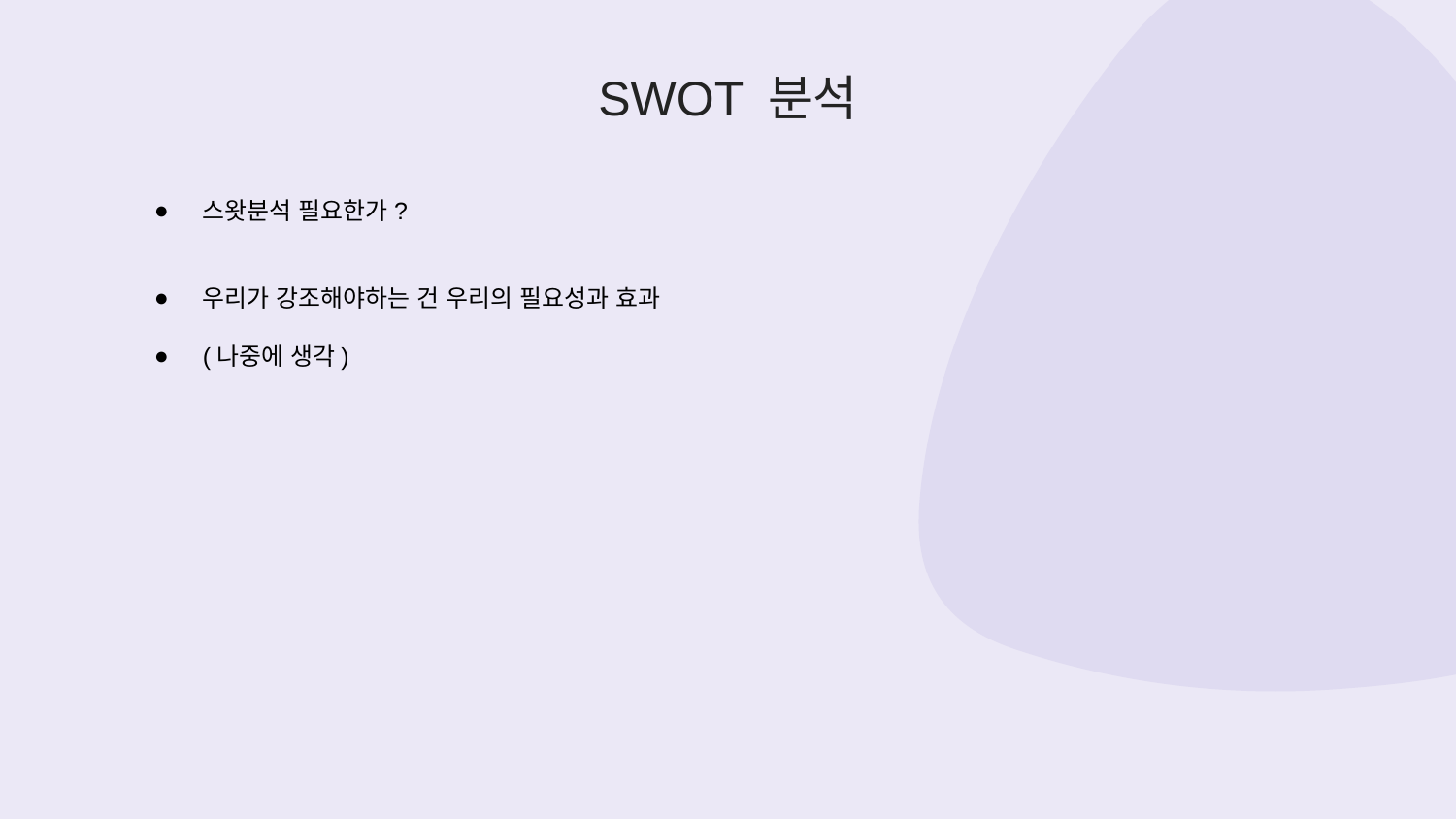

# SWOT 분석
스왓분석 필요한가?

우리가 강조해야하는 건 우리의 필요성과 효과

(나중에 생각)